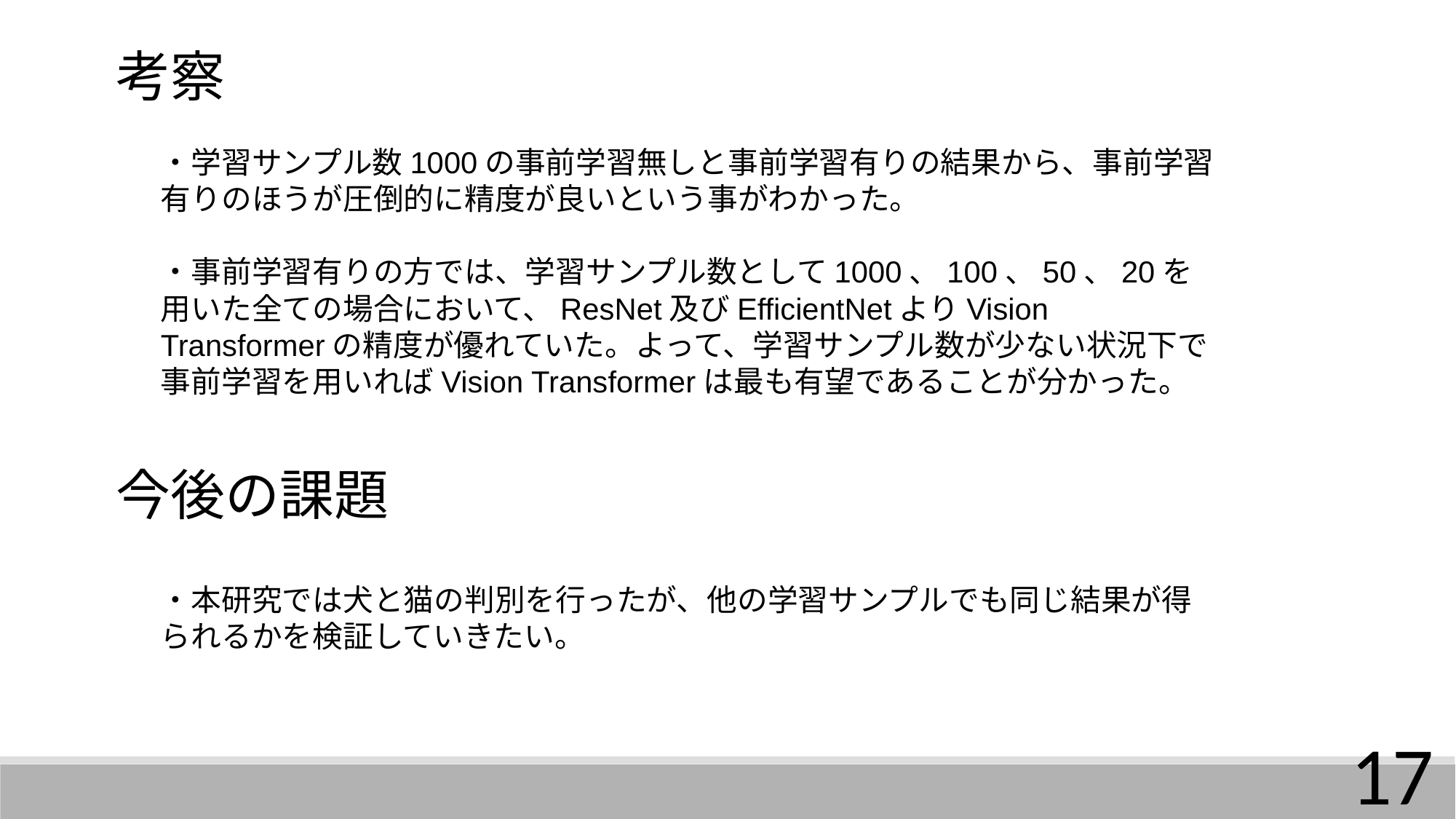

考察
・学習サンプル数1000の事前学習無しと事前学習有りの結果から、事前学習有りのほうが圧倒的に精度が良いという事がわかった。

・事前学習有りの方では、学習サンプル数として1000、100、50、20を用いた全ての場合において、ResNet及びEfficientNetよりVision Transformerの精度が優れていた。よって、学習サンプル数が少ない状況下で事前学習を用いればVision Transformerは最も有望であることが分かった。

・本研究では犬と猫の判別を行ったが、他の学習サンプルでも同じ結果が得られるかを検証していきたい。
今後の課題
17